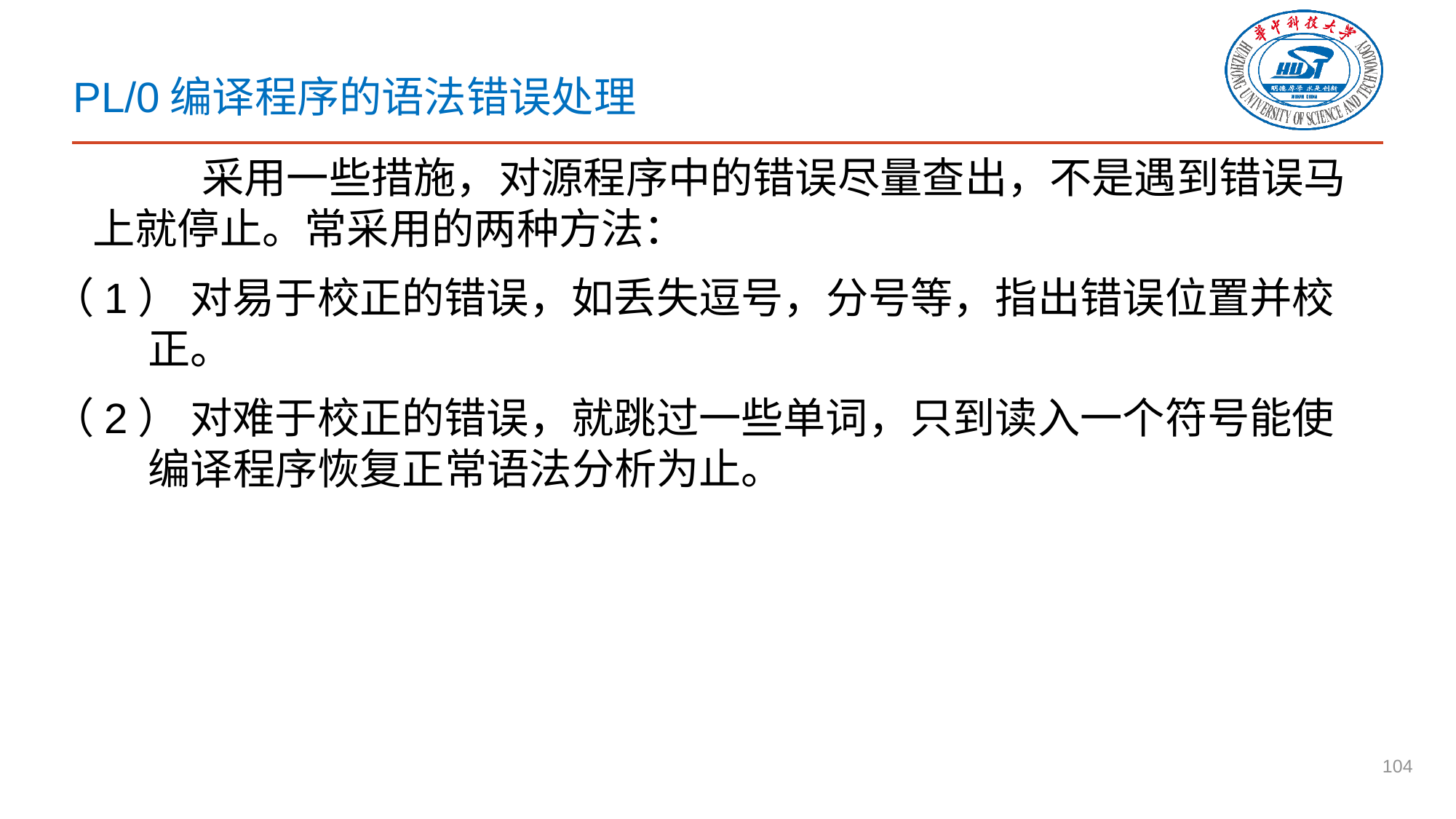

# PL/0编译程序的语法错误处理
		采用一些措施，对源程序中的错误尽量查出，不是遇到错误马上就停止。常采用的两种方法：
（1） 对易于校正的错误，如丢失逗号，分号等，指出错误位置并校正。
（2） 对难于校正的错误，就跳过一些单词，只到读入一个符号能使编译程序恢复正常语法分析为止。
104